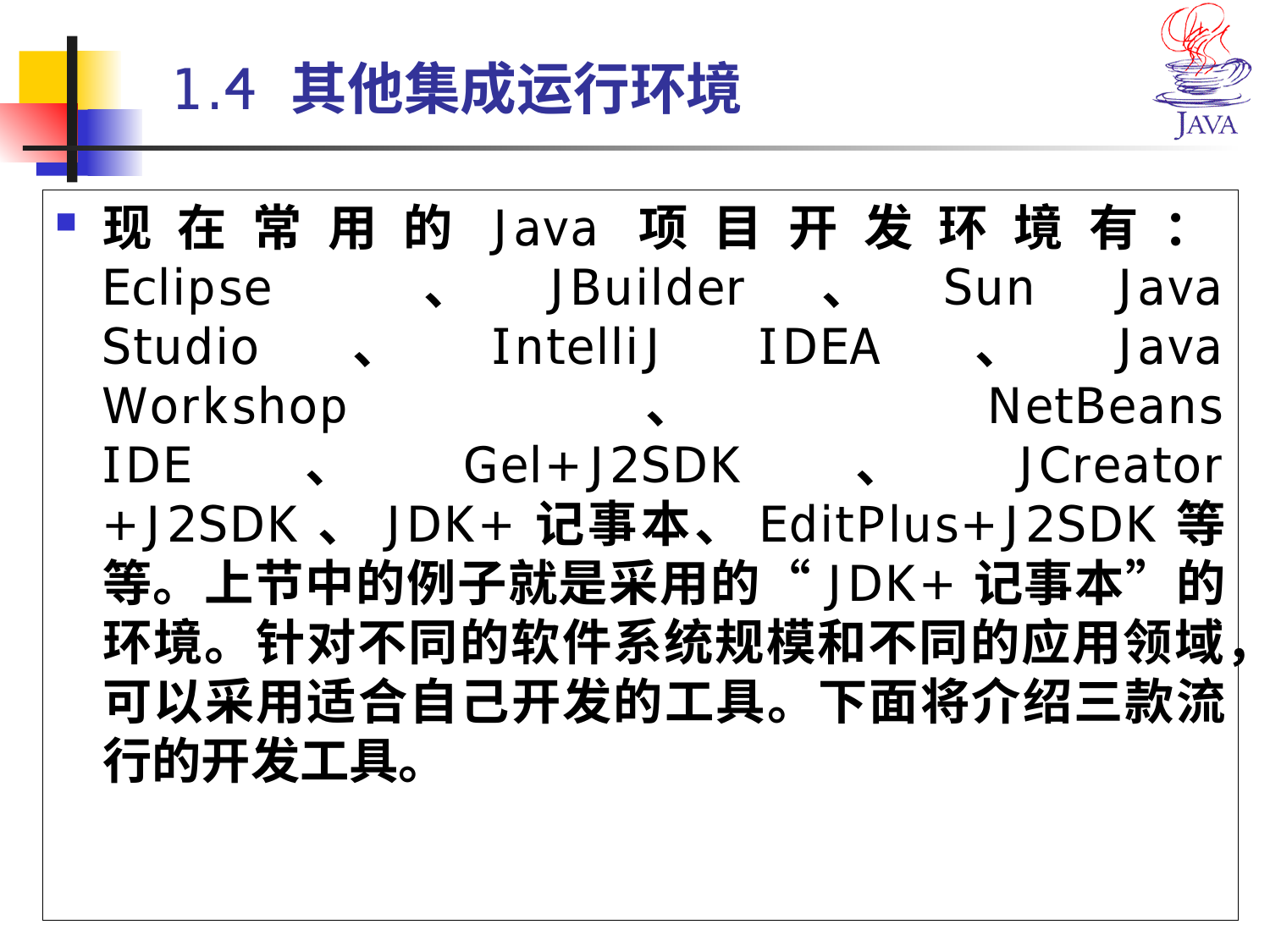

# 1.4 其他集成运行环境
现在常用的Java项目开发环境有：Eclipse 、JBuilder、Sun Java Studio、IntelliJ IDEA、Java Workshop、NetBeans IDE、Gel+J2SDK、JCreator +J2SDK、JDK+记事本、EditPlus+J2SDK等等。上节中的例子就是采用的“JDK+记事本”的环境。针对不同的软件系统规模和不同的应用领域，可以采用适合自己开发的工具。下面将介绍三款流行的开发工具。